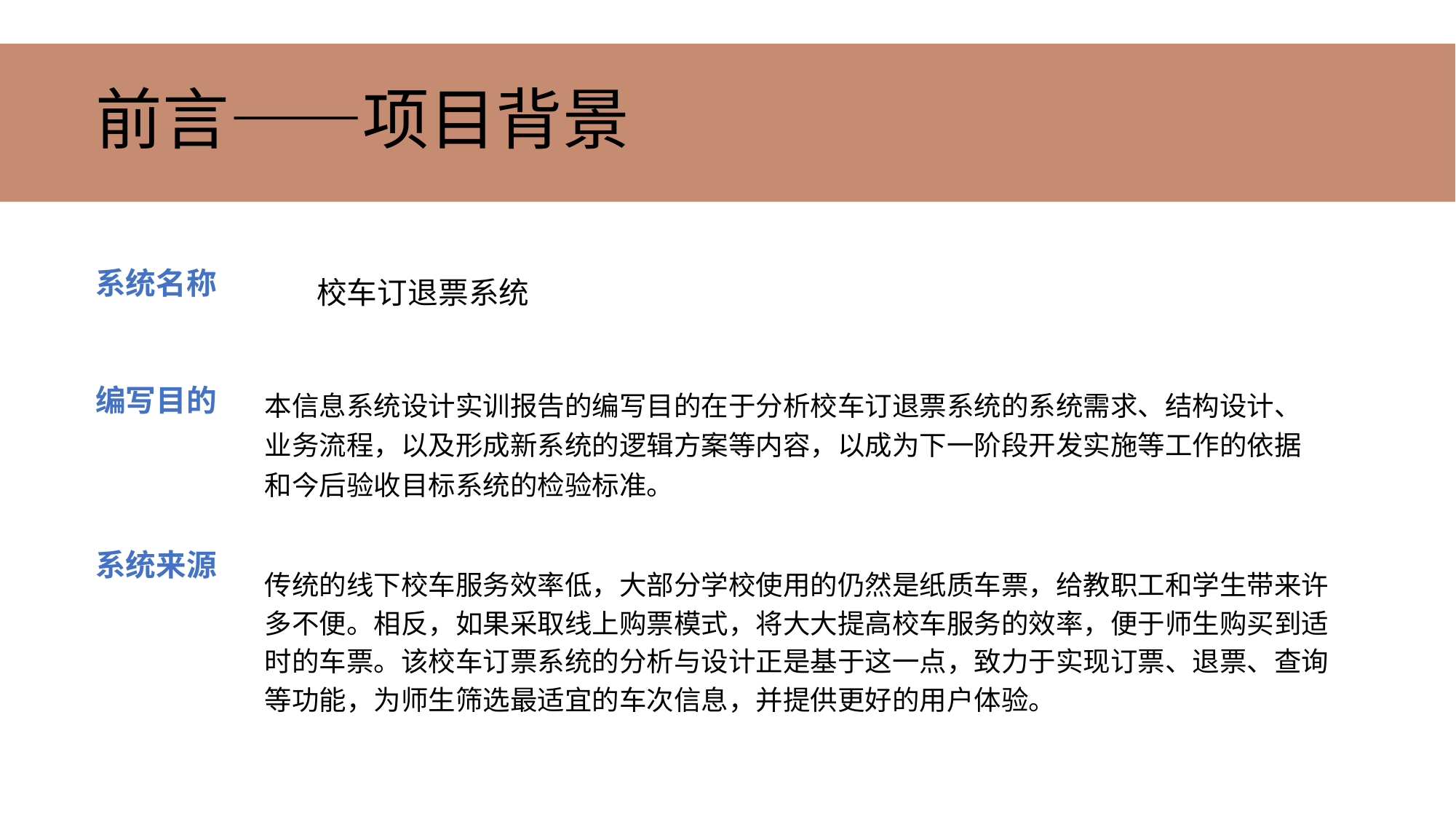

# 前言——项目背景
系统名称
校车订退票系统
编写目的
本信息系统设计实训报告的编写目的在于分析校车订退票系统的系统需求、结构设计、业务流程，以及形成新系统的逻辑方案等内容，以成为下一阶段开发实施等工作的依据和今后验收目标系统的检验标准。
系统来源
传统的线下校车服务效率低，大部分学校使用的仍然是纸质车票，给教职工和学生带来许多不便。相反，如果采取线上购票模式，将大大提高校车服务的效率，便于师生购买到适时的车票。该校车订票系统的分析与设计正是基于这一点，致力于实现订票、退票、查询等功能，为师生筛选最适宜的车次信息，并提供更好的用户体验。